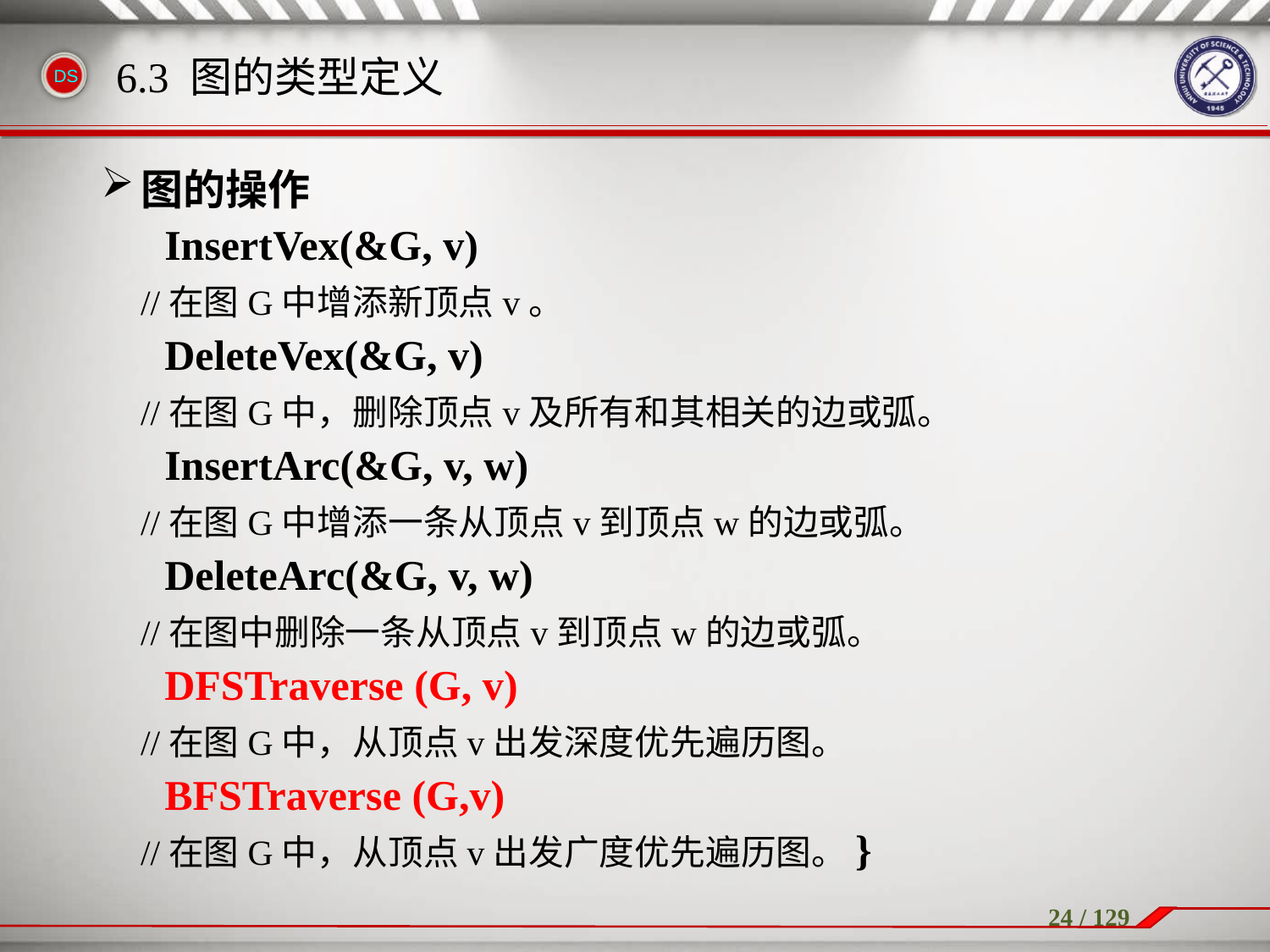

图的操作
InsertVex(&G, v)
	//在图G中增添新顶点v。
DeleteVex(&G, v)
	//在图G中，删除顶点v及所有和其相关的边或弧。
InsertArc(&G, v, w)
	//在图G中增添一条从顶点v到顶点w的边或弧。
DeleteArc(&G, v, w)
	//在图中删除一条从顶点v到顶点w的边或弧。
DFSTraverse (G, v)
	//在图G中，从顶点v出发深度优先遍历图。
BFSTraverse (G,v)
	//在图G中，从顶点v出发广度优先遍历图。}
6.3 图的类型定义